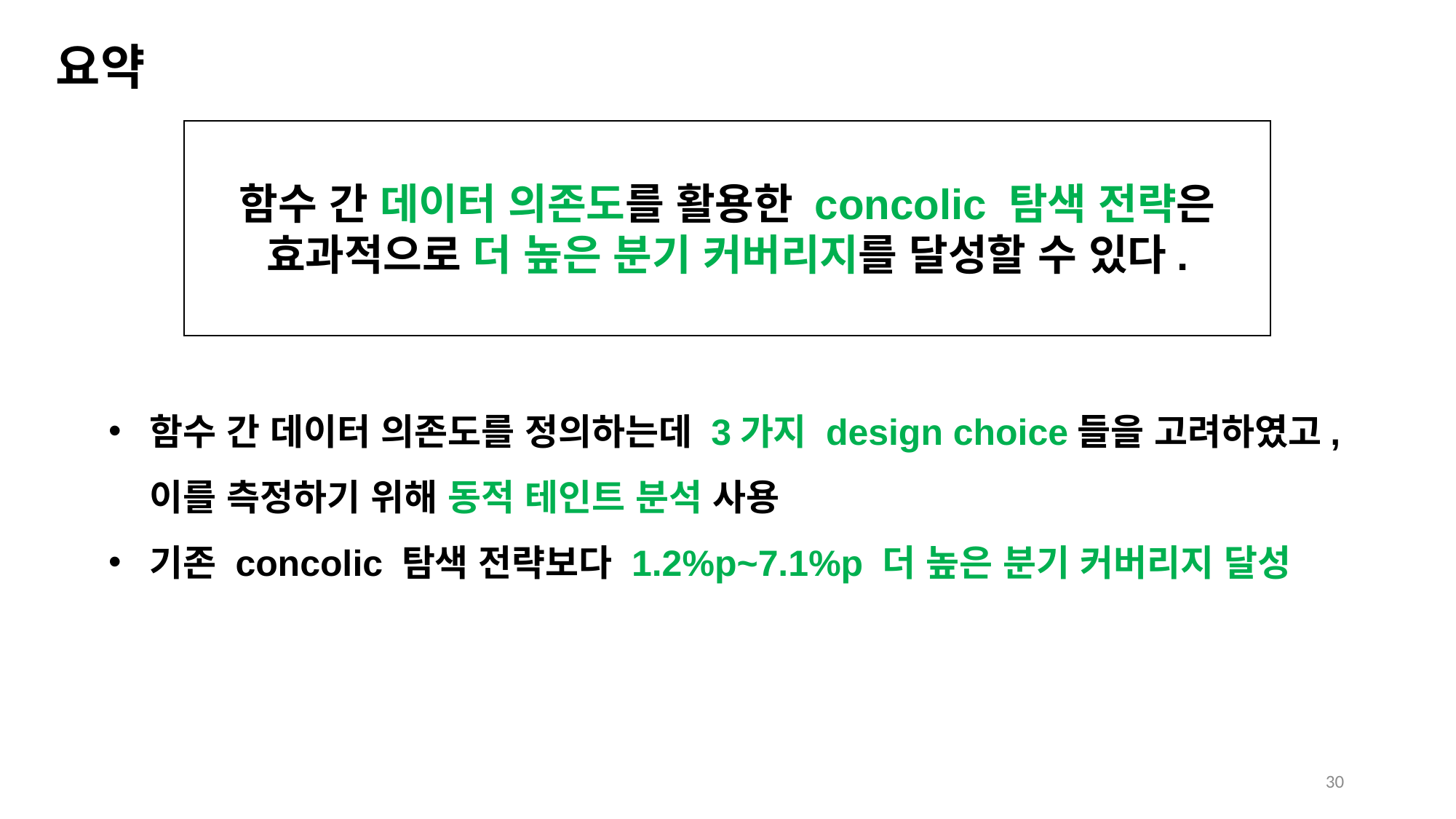

요약

함수 간 데이터 의존도를 활용한 concolic 탐색 전략은 효과적으로 더 높은 분기 커버리지를 달성할 수 있다.

함수 간 데이터 의존도를 정의하는데 3가지 design choice들을 고려하였고, 이를 측정하기 위해 동적 테인트 분석 사용
기존 concolic 탐색 전략보다 1.2%p~7.1%p 더 높은 분기 커버리지 달성
30